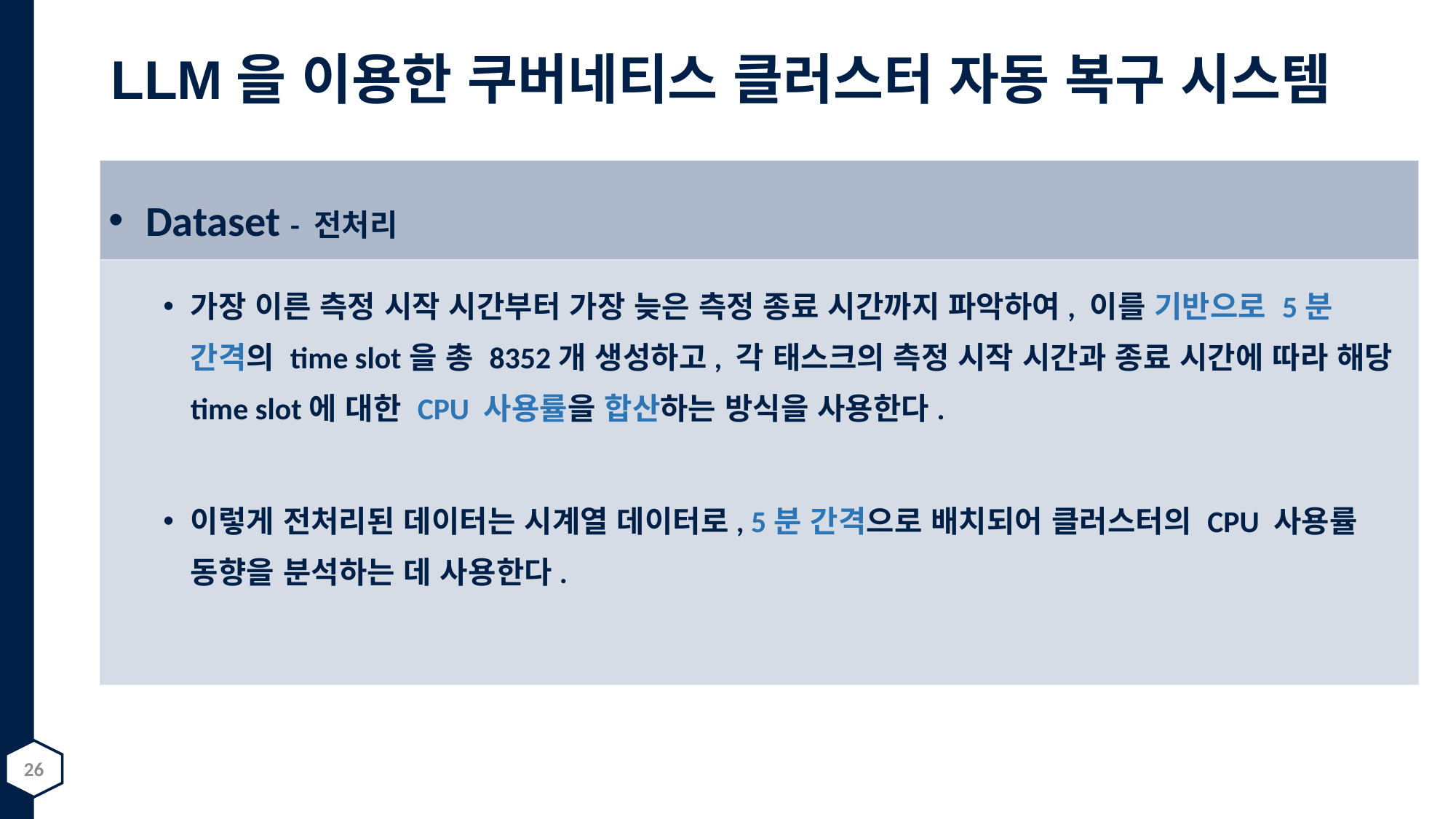

# LLM을 이용한 쿠버네티스 클러스터 자동 복구 시스템
 Dataset - 전처리
가장 이른 측정 시작 시간부터 가장 늦은 측정 종료 시간까지 파악하여, 이를 기반으로 5분 간격의 time slot을 총 8352개 생성하고, 각 태스크의 측정 시작 시간과 종료 시간에 따라 해당 time slot에 대한 CPU 사용률을 합산하는 방식을 사용한다.

이렇게 전처리된 데이터는 시계열 데이터로, 5분 간격으로 배치되어 클러스터의 CPU 사용률 동향을 분석하는 데 사용한다.
26